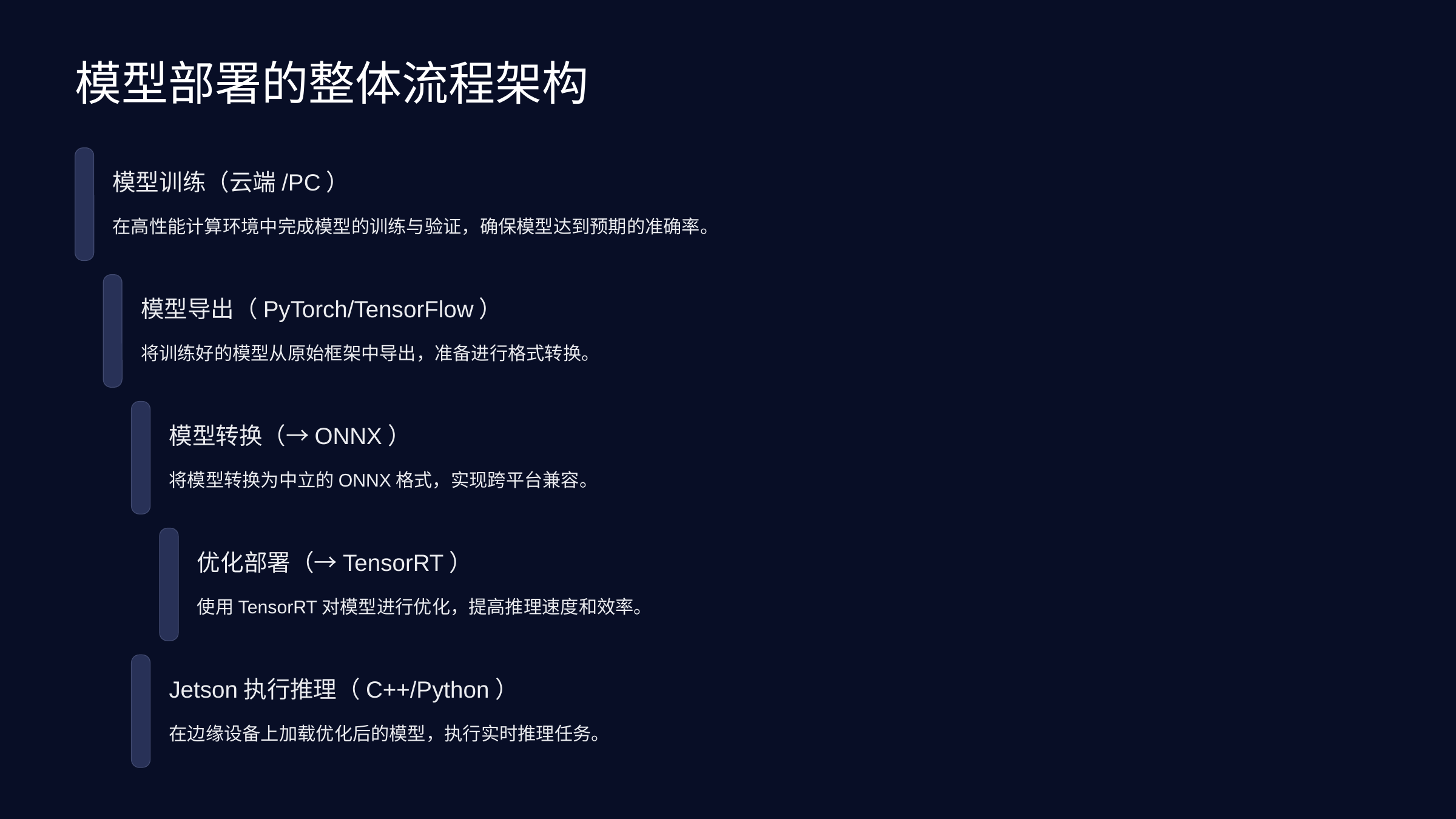

模型部署的整体流程架构

模型训练（云端/PC）
在高性能计算环境中完成模型的训练与验证，确保模型达到预期的准确率。

模型导出（PyTorch/TensorFlow）
将训练好的模型从原始框架中导出，准备进行格式转换。

模型转换（→ONNX）
将模型转换为中立的ONNX格式，实现跨平台兼容。

优化部署（→TensorRT）
使用TensorRT对模型进行优化，提高推理速度和效率。

Jetson执行推理（C++/Python）
在边缘设备上加载优化后的模型，执行实时推理任务。